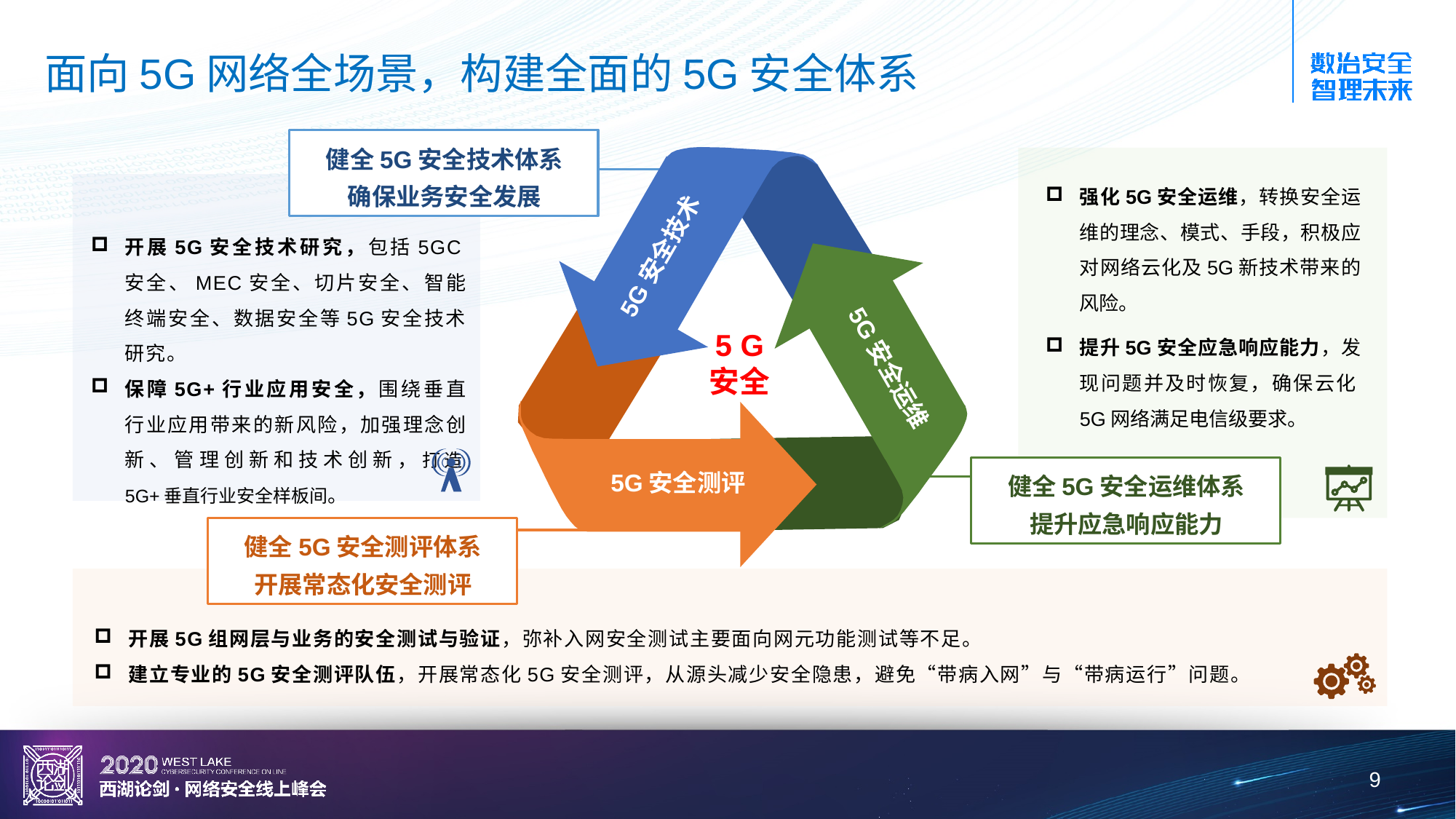

# 面向5G网络全场景，构建全面的5G安全体系

5G安全技术

5G安全运维

5G安全测评

健全5G安全技术体系
确保业务安全发展

强化5G安全运维，转换安全运维的理念、模式、手段，积极应对网络云化及5G新技术带来的风险。
提升5G安全应急响应能力，发现问题并及时恢复，确保云化5G网络满足电信级要求。

开展5G安全技术研究，包括5GC安全、MEC安全、切片安全、智能终端安全、数据安全等5G安全技术研究。
保障5G+行业应用安全，围绕垂直行业应用带来的新风险，加强理念创新、管理创新和技术创新，打造5G+垂直行业安全样板间。
5 G
安全

健全5G安全运维体系
提升应急响应能力

健全5G安全测评体系
开展常态化安全测评

开展5G组网层与业务的安全测试与验证，弥补入网安全测试主要面向网元功能测试等不足。
建立专业的5G安全测评队伍，开展常态化5G安全测评，从源头减少安全隐患，避免“带病入网”与“带病运行”问题。